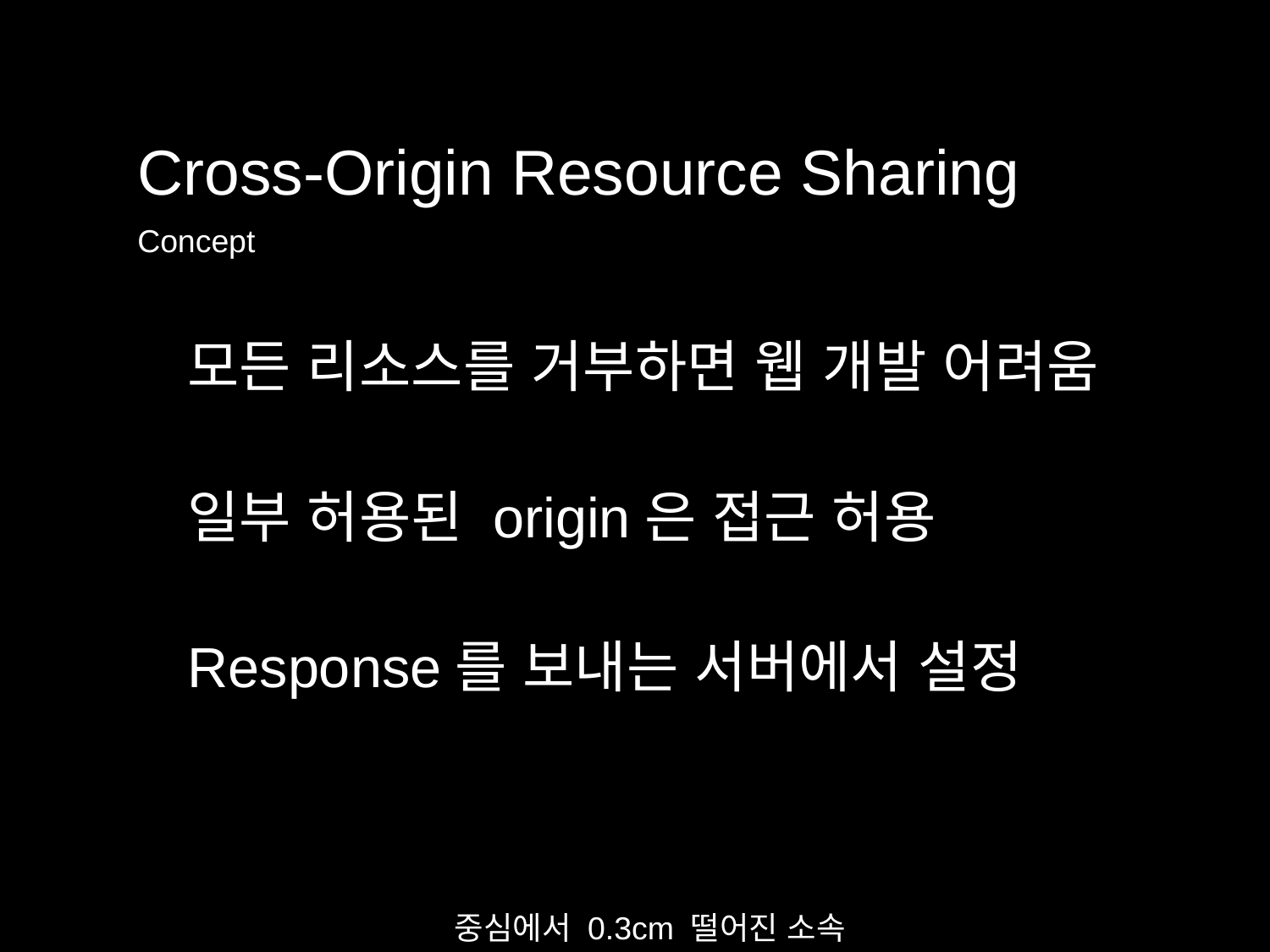

Cross-Origin Resource Sharing
Concept
모든 리소스를 거부하면 웹 개발 어려움
일부 허용된 origin은 접근 허용
Response를 보내는 서버에서 설정